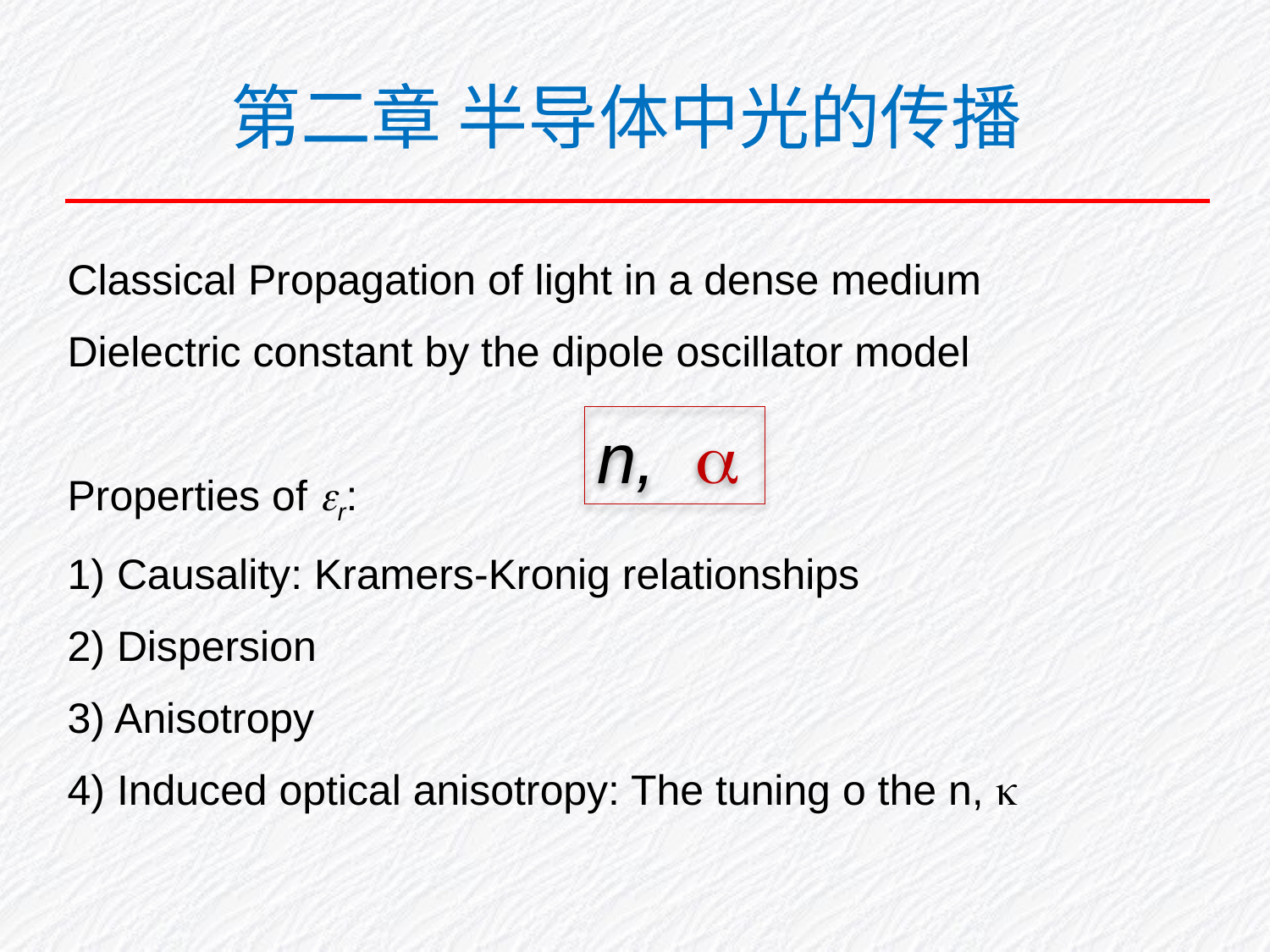

# 第二章 半导体中光的传播
Classical Propagation of light in a dense medium
Dielectric constant by the dipole oscillator model

Properties of εr:
1) Causality: Kramers-Kronig relationships
2) Dispersion
3) Anisotropy
4) Induced optical anisotropy: The tuning o the n, κ
n,  α